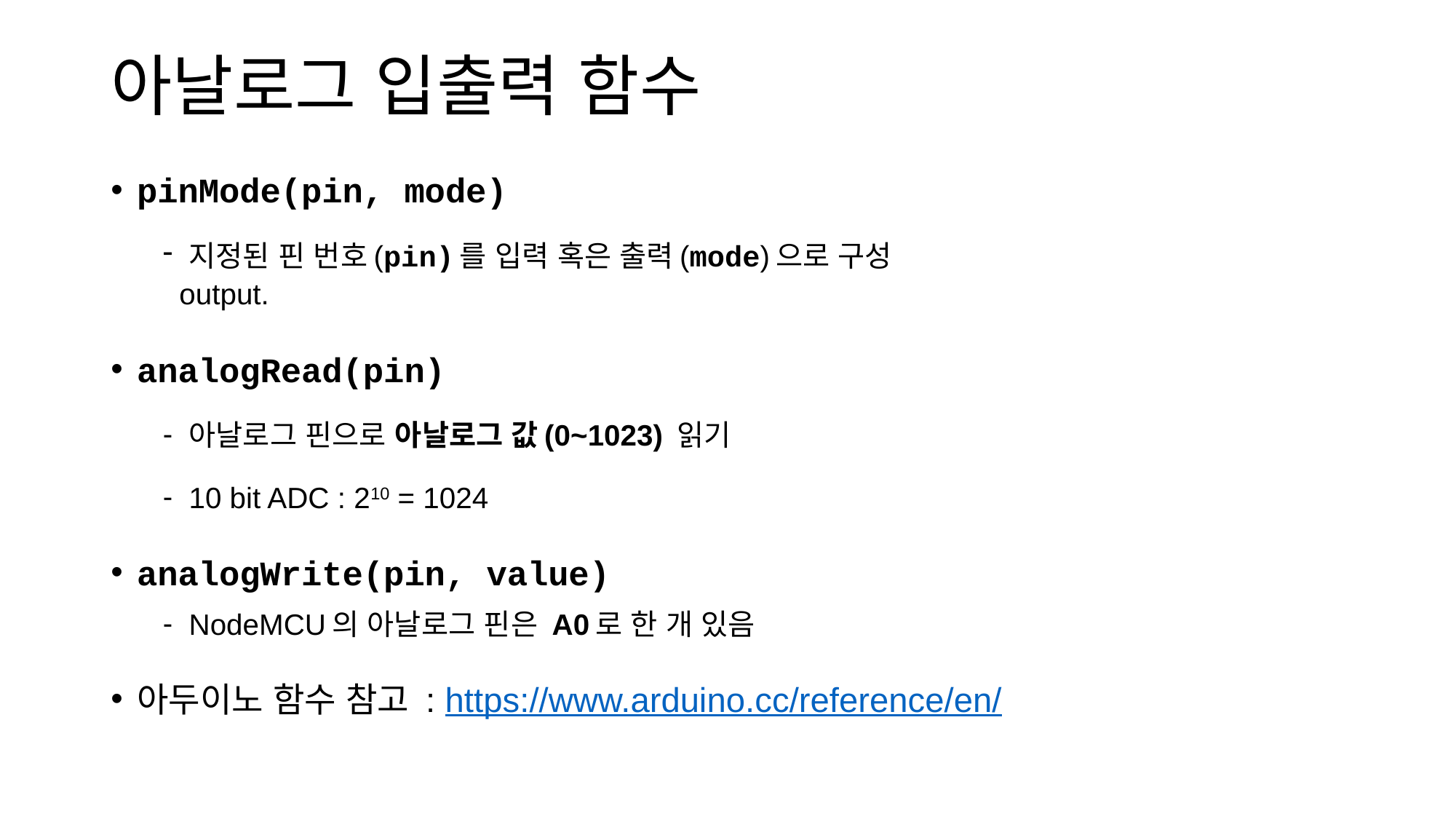

# 아날로그 입출력 함수
pinMode(pin, mode)
지정된 핀 번호(pin)를 입력 혹은 출력(mode)으로 구성
  output.
analogRead(pin)
아날로그 핀으로 아날로그 값(0~1023) 읽기
10 bit ADC : 210 = 1024
analogWrite(pin, value)
NodeMCU의 아날로그 핀은 A0로 한 개 있음
아두이노 함수 참고 : https://www.arduino.cc/reference/en/